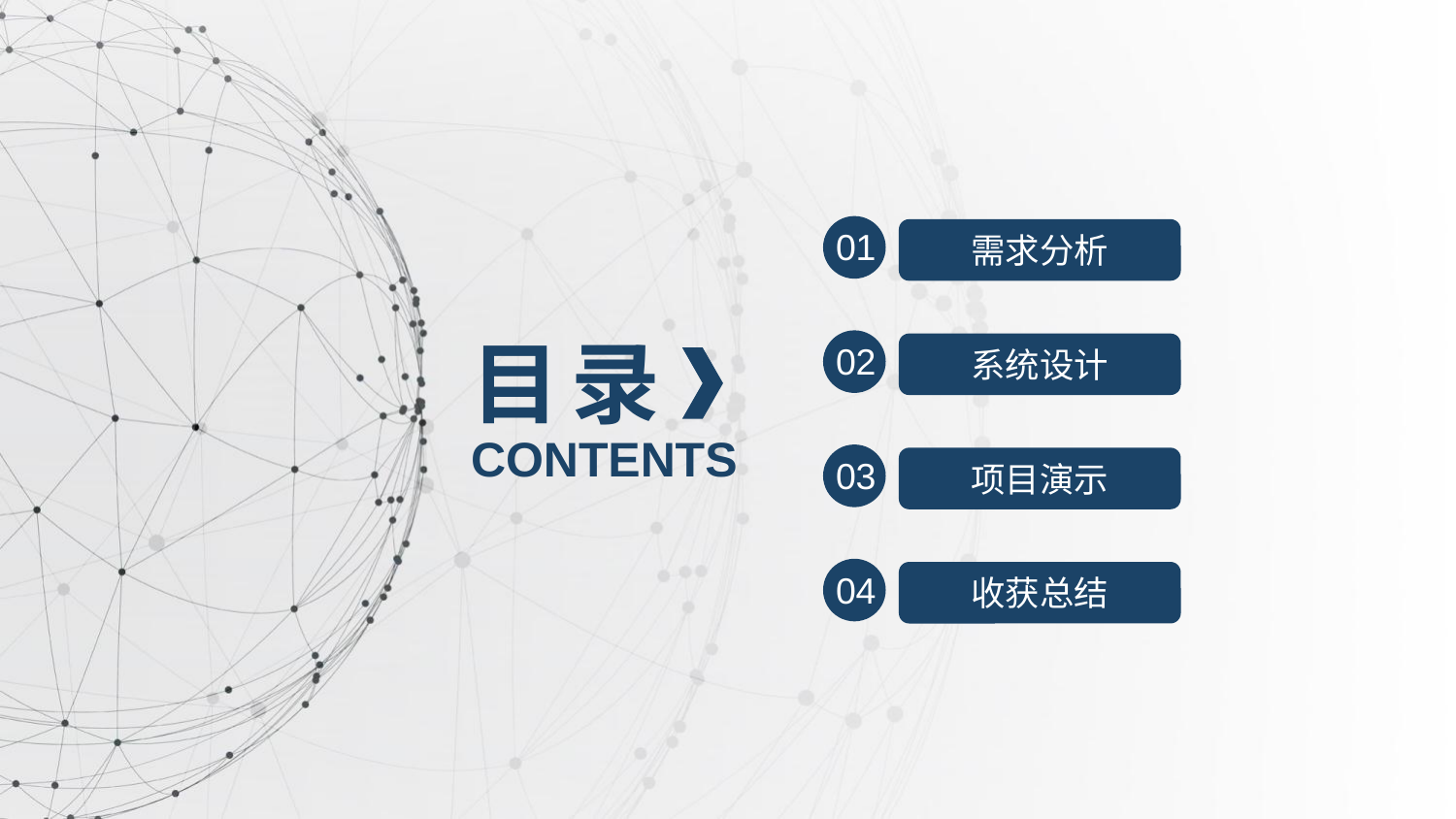

01
需求分析
目 录

02
系统设计

CONTENTS

03
项目演示

04
收获总结